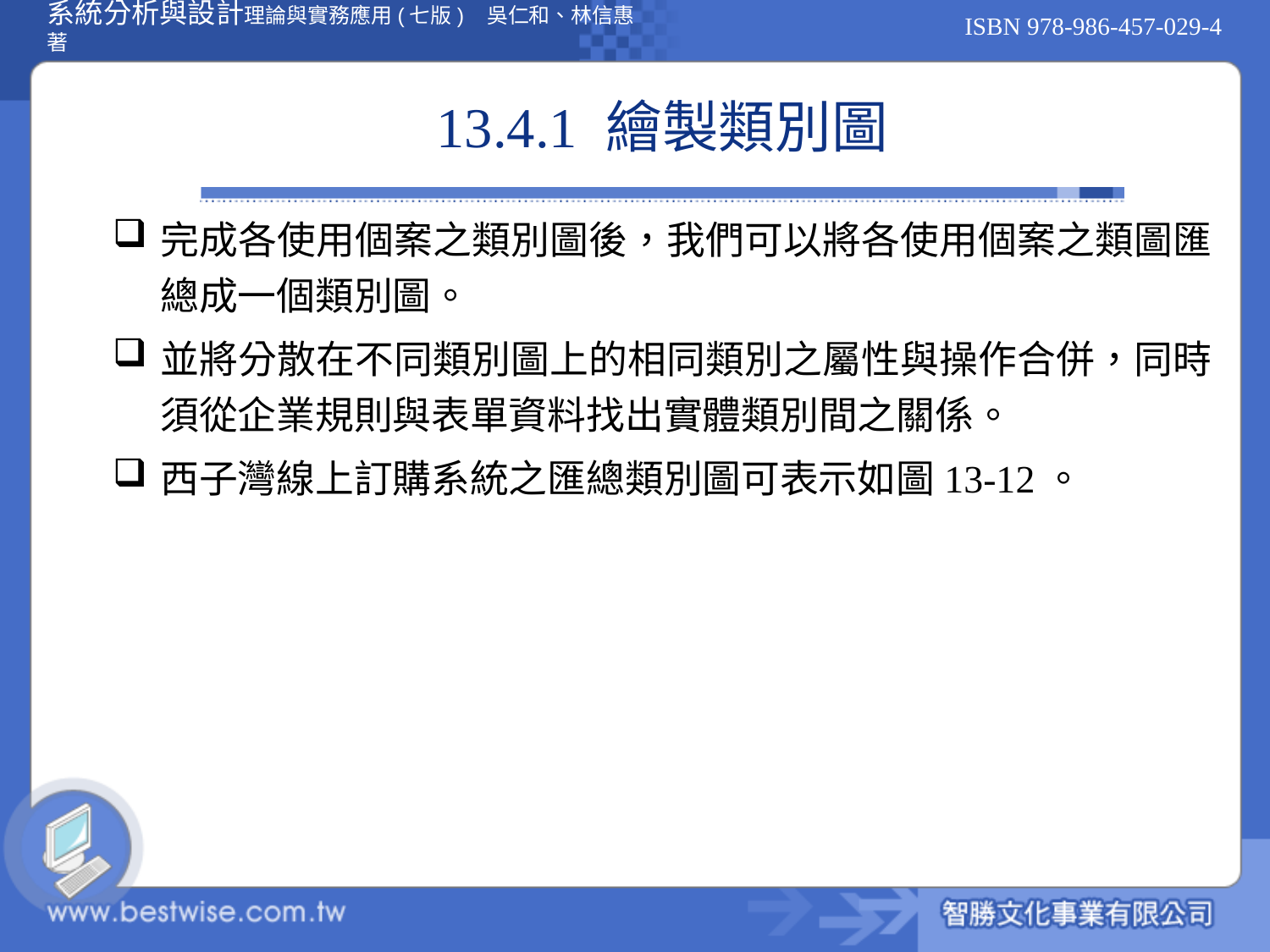

# 13.4.1 繪製類別圖
完成各使用個案之類別圖後，我們可以將各使用個案之類圖匯總成一個類別圖。
並將分散在不同類別圖上的相同類別之屬性與操作合併，同時須從企業規則與表單資料找出實體類別間之關係。
西子灣線上訂購系統之匯總類別圖可表示如圖13-12。